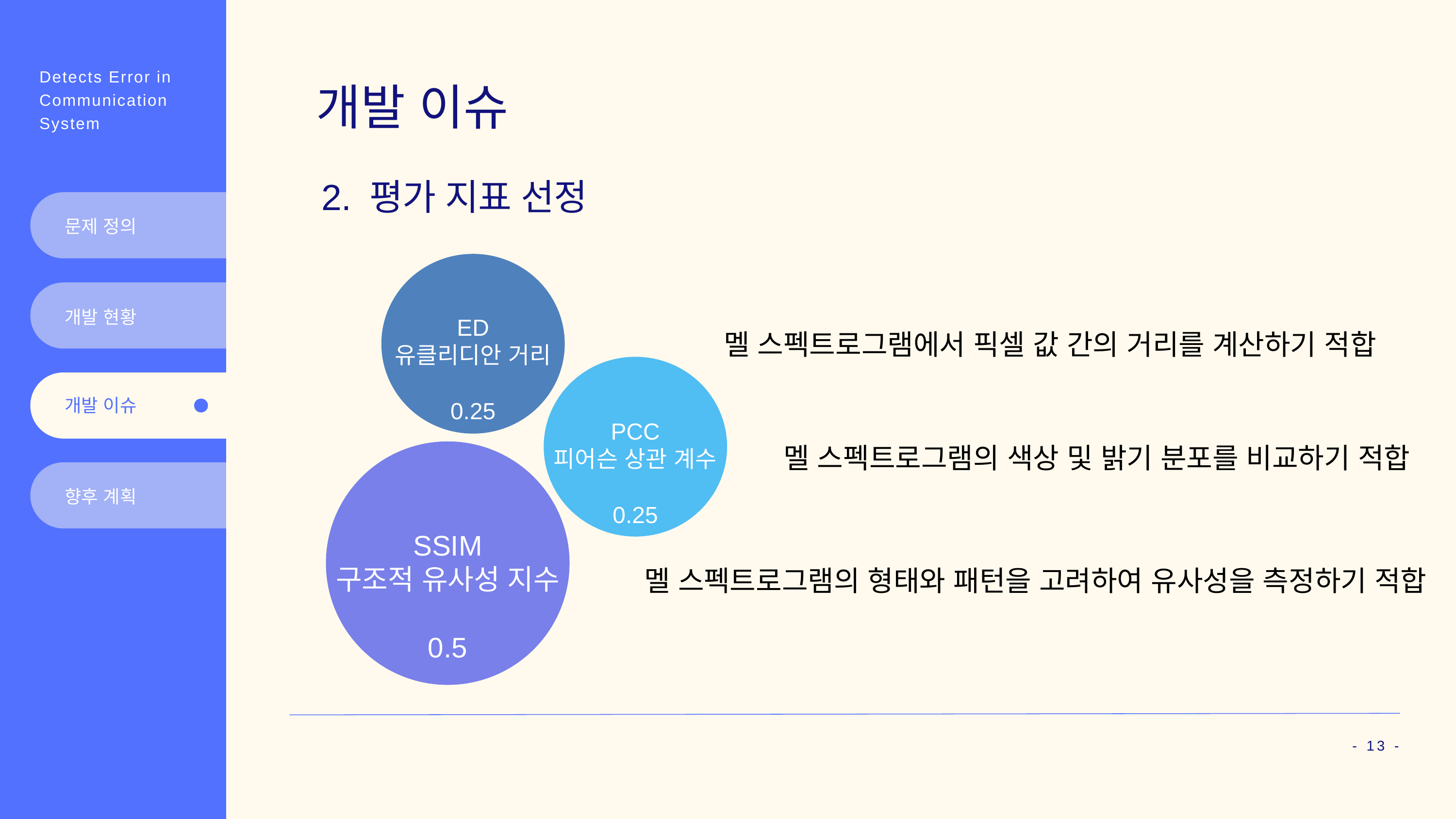

Detects Error in
Communication
System
개발 이슈
2. 평가 지표 선정

문제 정의

ED
유클리디안 거리

0.25

PCC
피어슨 상관 계수

0.25

SSIM
구조적 유사성 지수

0.5

개발 현황
멜 스펙트로그램에서 픽셀 값 간의 거리를 계산하기 적합

개발 이슈

멜 스펙트로그램의 색상 및 밝기 분포를 비교하기 적합

향후 계획

멜 스펙트로그램의 형태와 패턴을 고려하여 유사성을 측정하기 적합

- 13 -